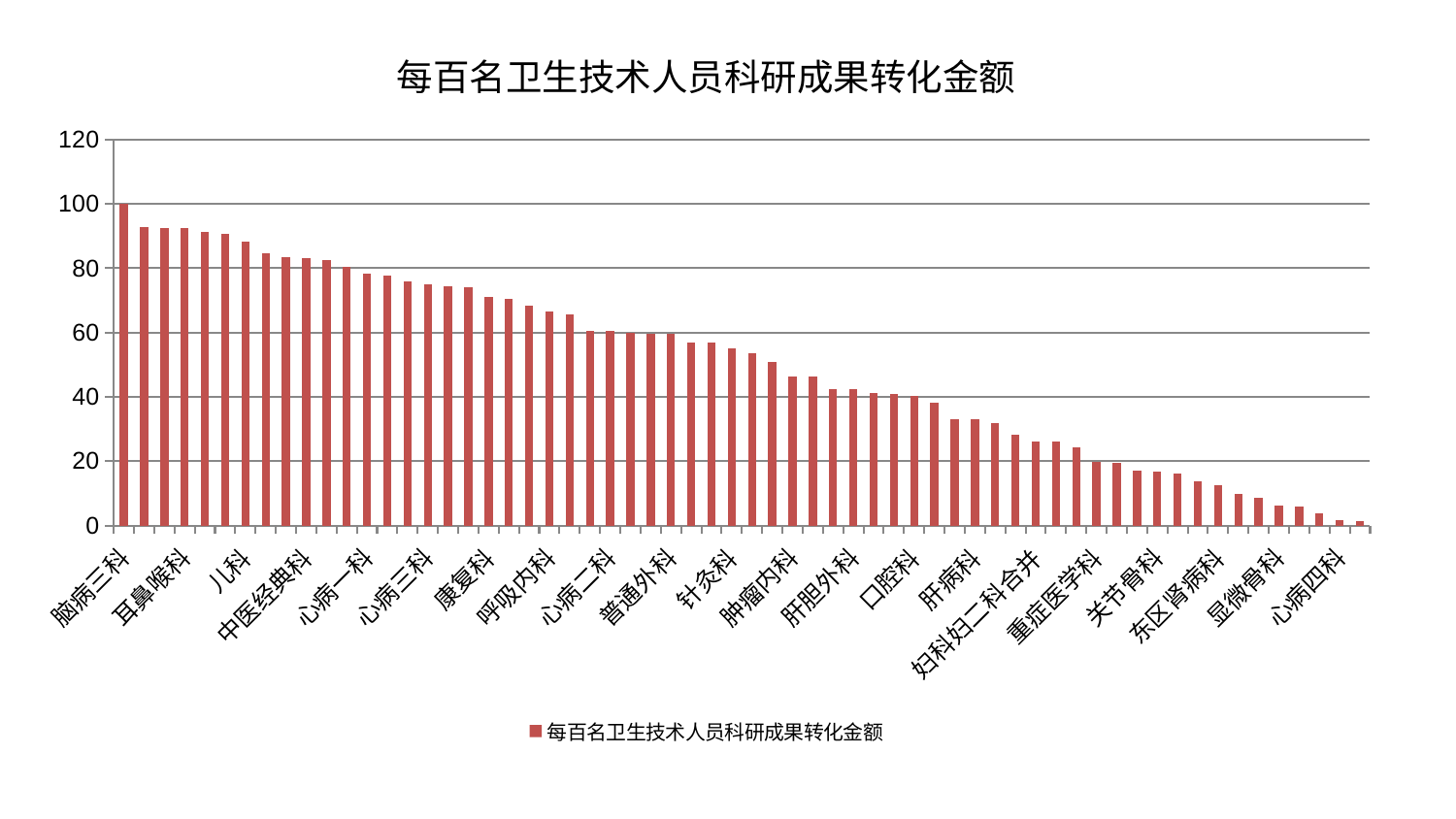

### Chart: 每百名卫生技术人员科研成果转化金额

| Category | 每百名卫生技术人员科研成果转化金额 |
|---|---|
| 脑病三科 | 100.0 |
| 眼科 | 92.80988883117851 |
| 妇科 | 92.63532661485222 |
| 耳鼻喉科 | 92.41559603519323 |
| 泌尿外科 | 91.29298888321215 |
| 风湿病科 | 90.67476369672684 |
| 儿科 | 88.31625630097206 |
| 消化内科 | 84.77356632568451 |
| 妇二科 | 83.43364736021795 |
| 中医经典科 | 83.18228919407665 |
| 小儿推拿科 | 82.50506248649604 |
| 神经外科 | 80.48011617735182 |
| 心病一科 | 78.36960395068971 |
| 美容皮肤科 | 77.80236365479739 |
| 微创骨科 | 75.99385421609105 |
| 心病三科 | 74.87865540422685 |
| 小儿骨科 | 74.32970506004638 |
| 治未病中心 | 74.19844615947075 |
| 康复科 | 71.04054205679448 |
| 血液科 | 70.53313366957663 |
| 西区重症医学科 | 68.21724115132272 |
| 呼吸内科 | 66.57487029275534 |
| 胸外科 | 65.50970842695536 |
| 医院 | 60.60500134265818 |
| 心病二科 | 60.4139926043799 |
| 周围血管科 | 60.0683388031985 |
| 身心医学科 | 59.704112272136605 |
| 普通外科 | 59.592900313695345 |
| 男科 | 56.85828174319553 |
| 神经内科 | 56.7594964660345 |
| 针灸科 | 55.17213340759022 |
| 心血管内科 | 53.613325152073195 |
| 脾胃病科 | 50.88323929207421 |
| 肿瘤内科 | 46.384232738163554 |
| 脑病二科 | 46.38338417478786 |
| 脑病一科 | 42.45127624864263 |
| 肝胆外科 | 42.404192849212386 |
| 产科 | 41.05840881956206 |
| 肾病科 | 41.01126427195765 |
| 口腔科 | 40.40022219949537 |
| 推拿科 | 38.17600961260333 |
| 骨科 | 32.98207721162237 |
| 肝病科 | 32.97149225928612 |
| 内分泌科 | 31.726574617462383 |
| 中医外治中心 | 28.101868203624548 |
| 妇科妇二科合并 | 26.10390308829411 |
| 运动损伤骨科 | 26.019240181968726 |
| 皮肤科 | 24.241252750576873 |
| 重症医学科 | 19.714307056533965 |
| 脾胃科消化科合并 | 19.367905852714262 |
| 脊柱骨科 | 17.06999834700763 |
| 关节骨科 | 16.70110898690774 |
| 肛肠科 | 16.13558877810572 |
| 创伤骨科 | 13.593439771528555 |
| 东区肾病科 | 12.431315578989938 |
| 综合内科 | 9.859860434357465 |
| 东区重症医学科 | 8.637435334917189 |
| 显微骨科 | 6.324682742028049 |
| 肾脏内科 | 5.912207549142005 |
| 老年医学科 | 3.7250868973777407 |
| 心病四科 | 1.708440604623926 |
| 乳腺甲状腺外科 | 1.304517531708445 |
40